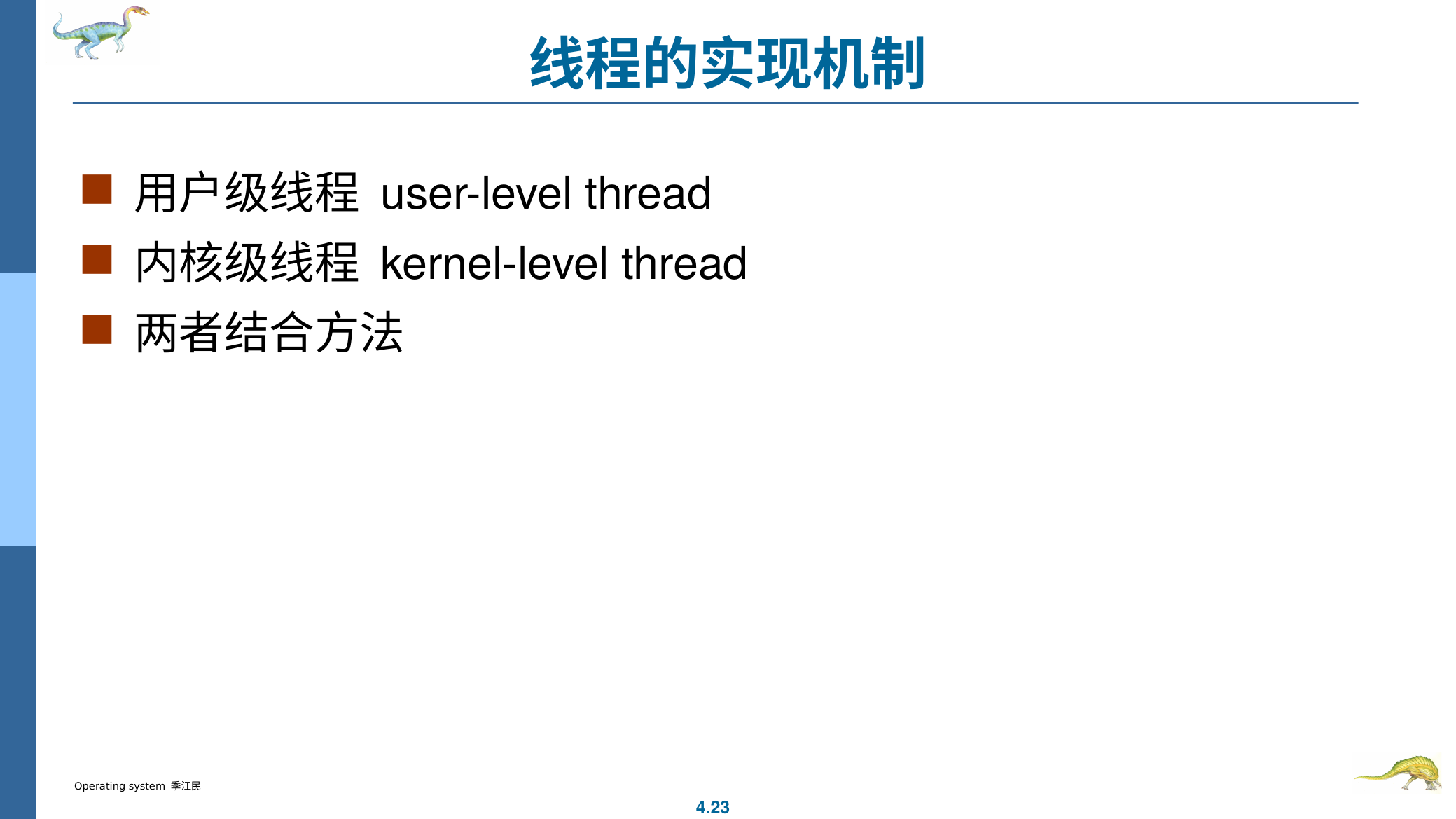

# 线程的实现机制
用户级线程 user-level thread
内核级线程 kernel-level thread
两者结合方法